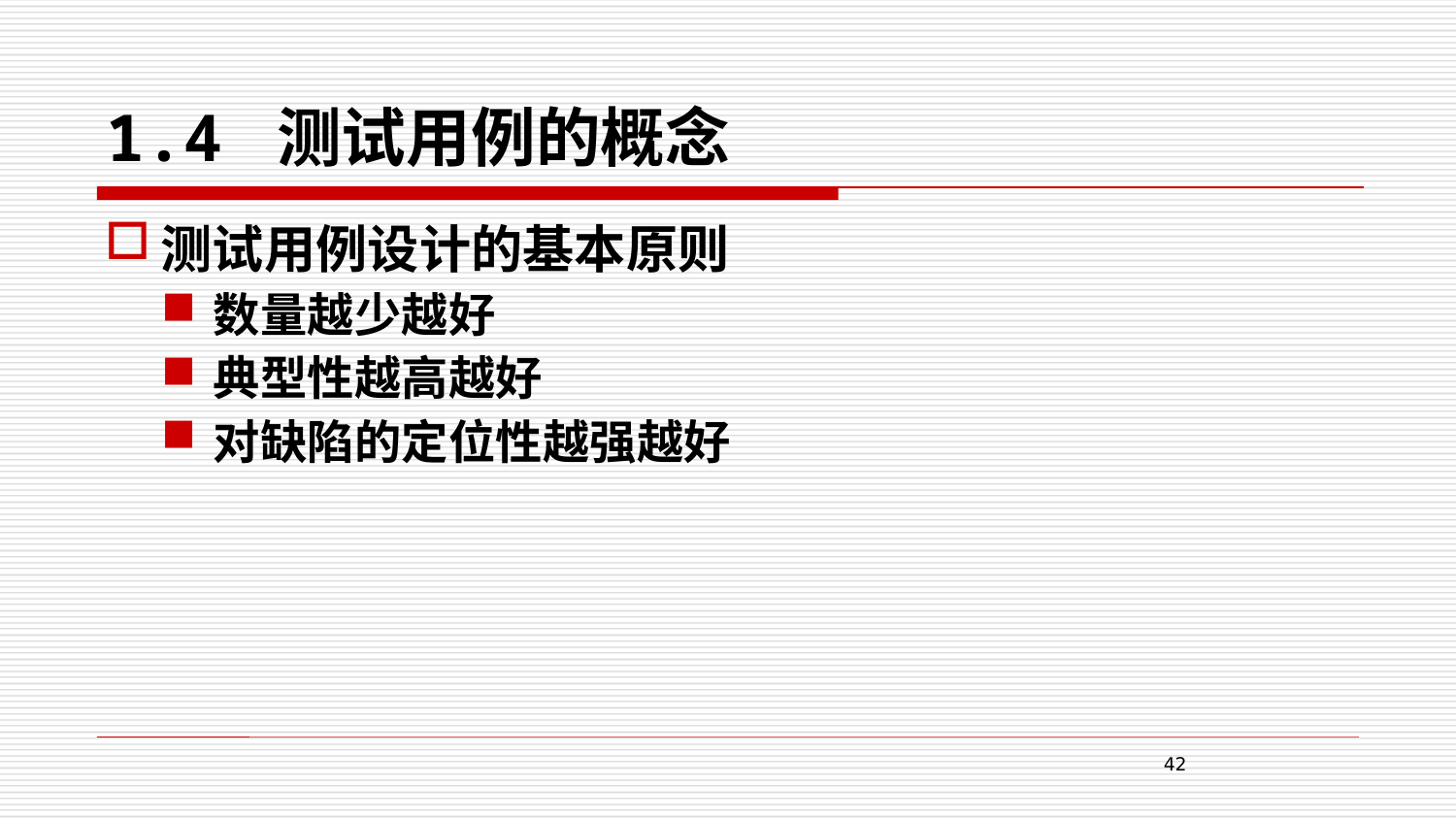

# 1.4 测试用例的概念
测试用例设计的基本原则
数量越少越好
典型性越高越好
对缺陷的定位性越强越好
42